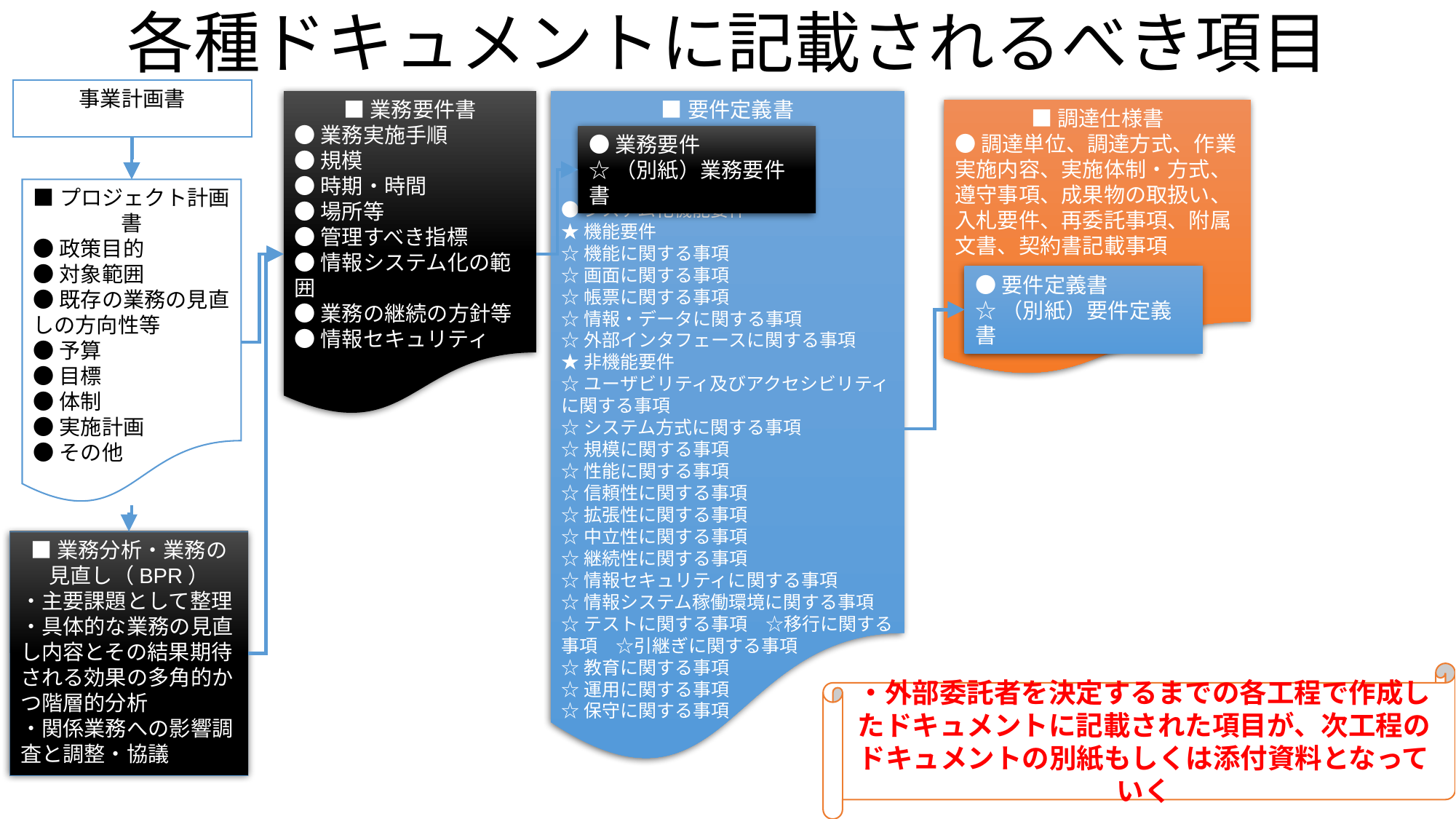

# 各種ドキュメントに記載されるべき項目
事業計画書
■業務要件書
●業務実施手順
●規模
●時期・時間
●場所等
●管理すべき指標
●情報システム化の範囲
●業務の継続の方針等
●情報セキュリティ

■要件定義書

●システム化機能要件
★機能要件
☆機能に関する事項
☆画面に関する事項
☆帳票に関する事項
☆情報・データに関する事項
☆外部インタフェースに関する事項
★非機能要件
☆ユーザビリティ及びアクセシビリティに関する事項
☆システム方式に関する事項
☆規模に関する事項
☆性能に関する事項
☆信頼性に関する事項
☆拡張性に関する事項
☆中立性に関する事項
☆継続性に関する事項
☆情報セキュリティに関する事項
☆情報システム稼働環境に関する事項
☆テストに関する事項　☆移行に関する事項　☆引継ぎに関する事項
☆教育に関する事項
☆運用に関する事項
☆保守に関する事項

■調達仕様書
●調達単位、調達方式、作業実施内容、実施体制・方式、遵守事項、成果物の取扱い、入札要件、再委託事項、附属文書、契約書記載事項
●業務要件
☆（別紙）業務要件書
■プロジェクト計画書
●政策目的
●対象範囲
●既存の業務の見直しの方向性等
●予算
●目標
●体制
●実施計画
●その他

●要件定義書
☆（別紙）要件定義書
■業務分析・業務の見直し（BPR）
・主要課題として整理
・具体的な業務の見直し内容とその結果期待される効果の多角的かつ階層的分析
・関係業務への影響調査と調整・協議
・外部委託者を決定するまでの各工程で作成したドキュメントに記載された項目が、次工程のドキュメントの別紙もしくは添付資料となっていく